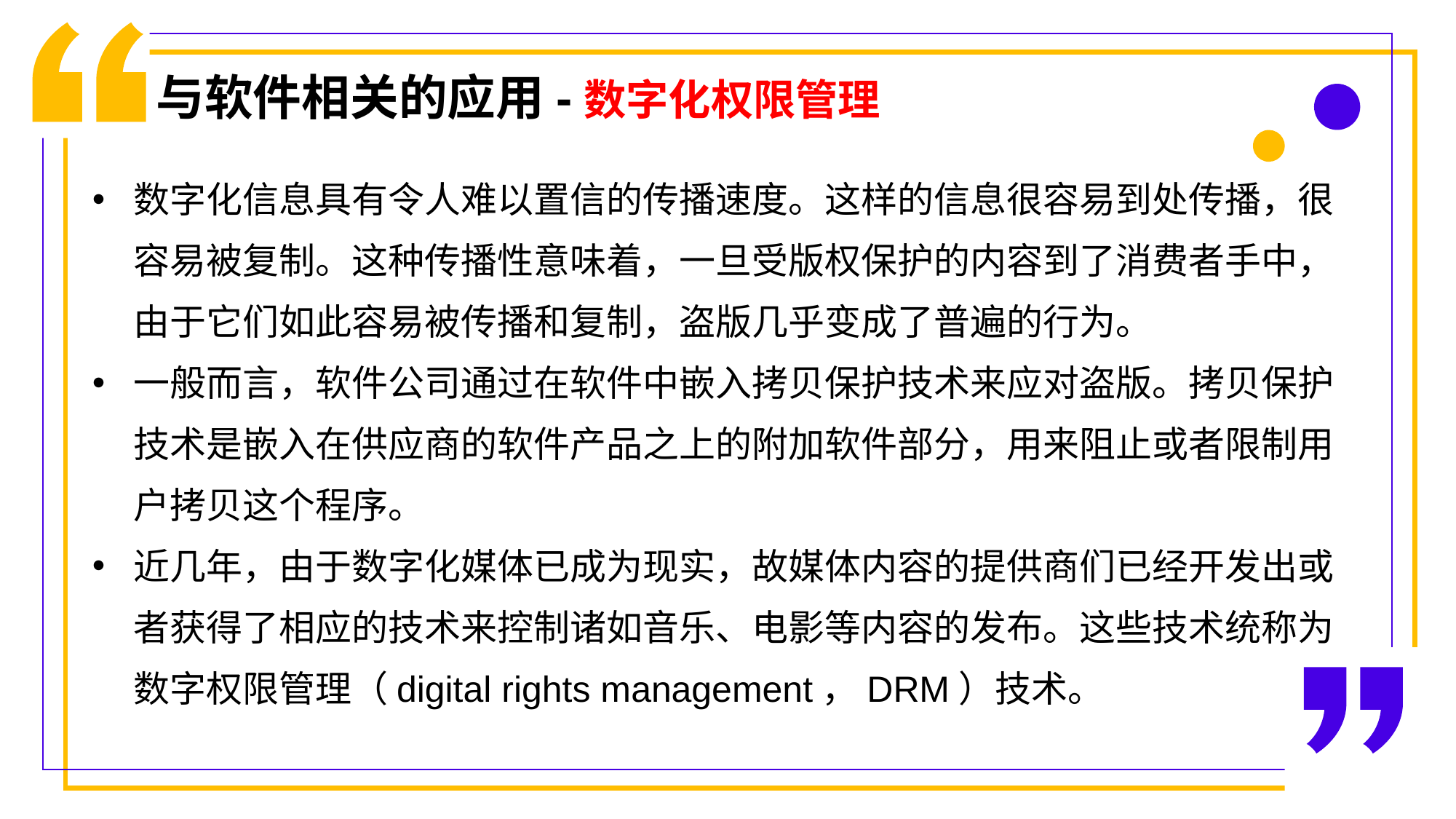

与软件相关的应用-数字化权限管理

数字化信息具有令人难以置信的传播速度。这样的信息很容易到处传播，很容易被复制。这种传播性意味着，一旦受版权保护的内容到了消费者手中，由于它们如此容易被传播和复制，盗版几乎变成了普遍的行为。
一般而言，软件公司通过在软件中嵌入拷贝保护技术来应对盗版。拷贝保护技术是嵌入在供应商的软件产品之上的附加软件部分，用来阻止或者限制用户拷贝这个程序。
近几年，由于数字化媒体已成为现实，故媒体内容的提供商们已经开发出或者获得了相应的技术来控制诸如音乐、电影等内容的发布。这些技术统称为数字权限管理（digital rights management，DRM）技术。